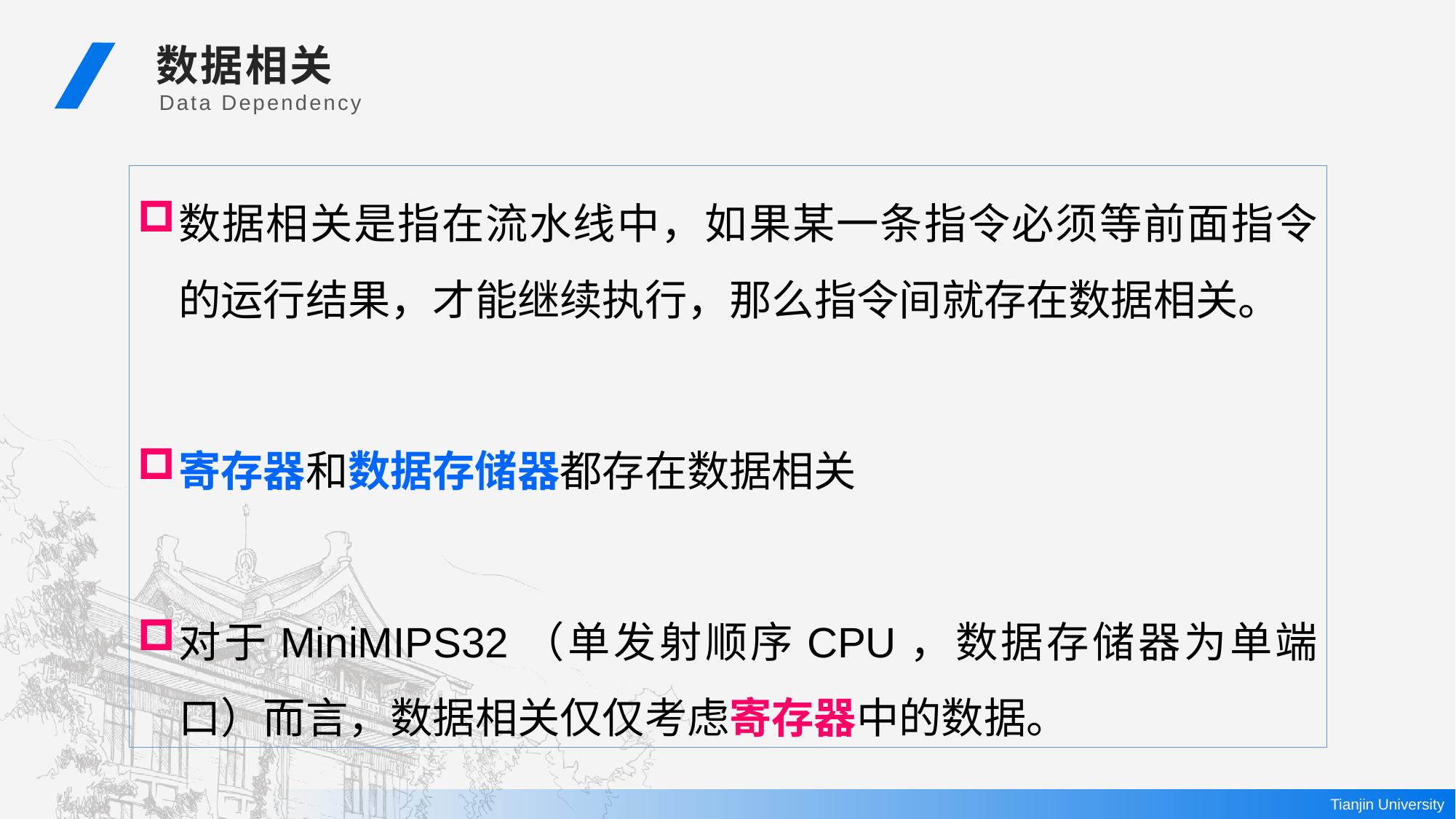

数据相关
Data Dependency
数据相关是指在流水线中，如果某一条指令必须等前面指令的运行结果，才能继续执行，那么指令间就存在数据相关。

寄存器和数据存储器都存在数据相关

对于MiniMIPS32（单发射顺序CPU，数据存储器为单端口）而言，数据相关仅仅考虑寄存器中的数据。